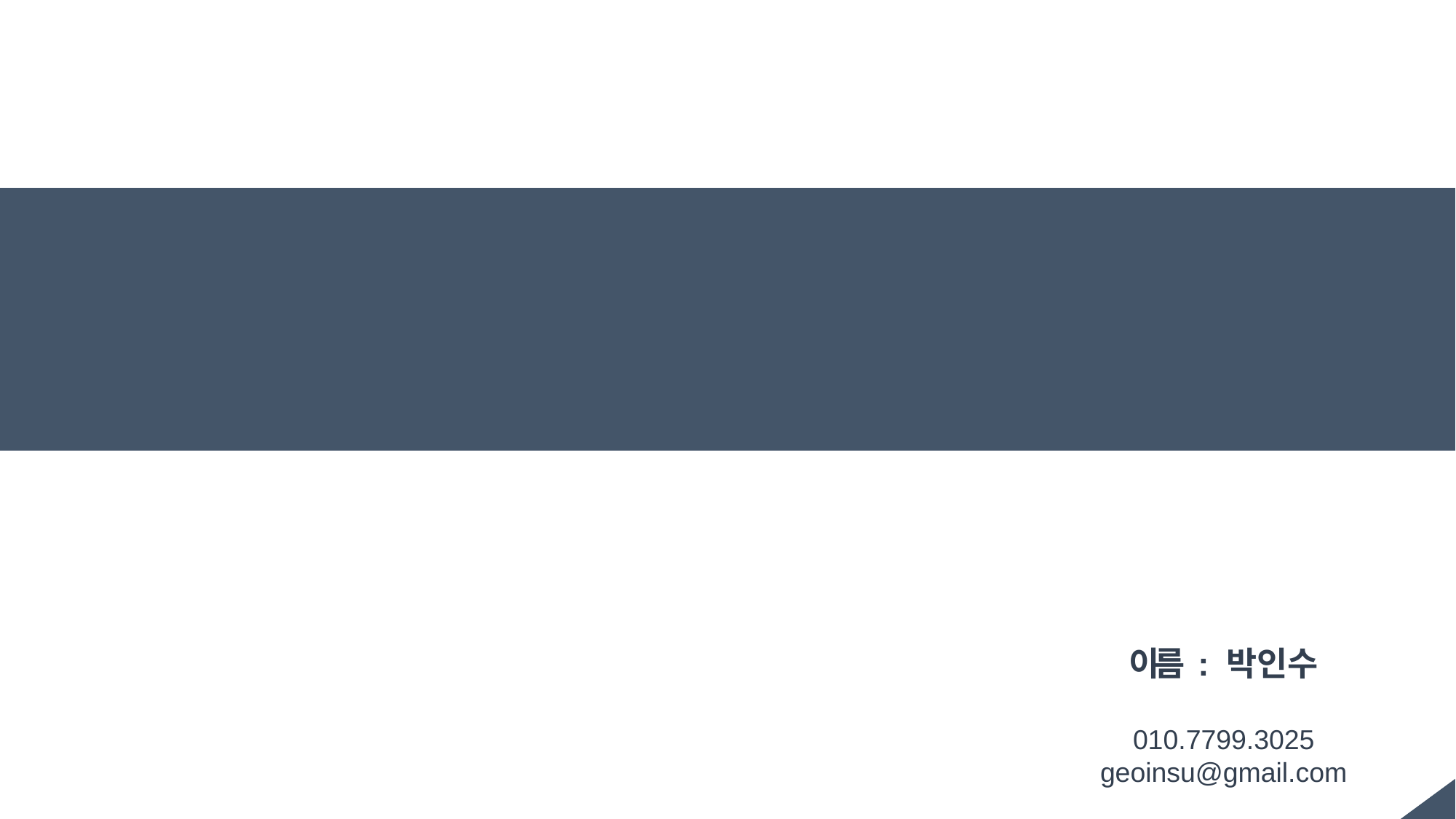

렌터카를 인수하자!
이름 :  박 인 수

010.7799.3025
geoinsu@gmail.com